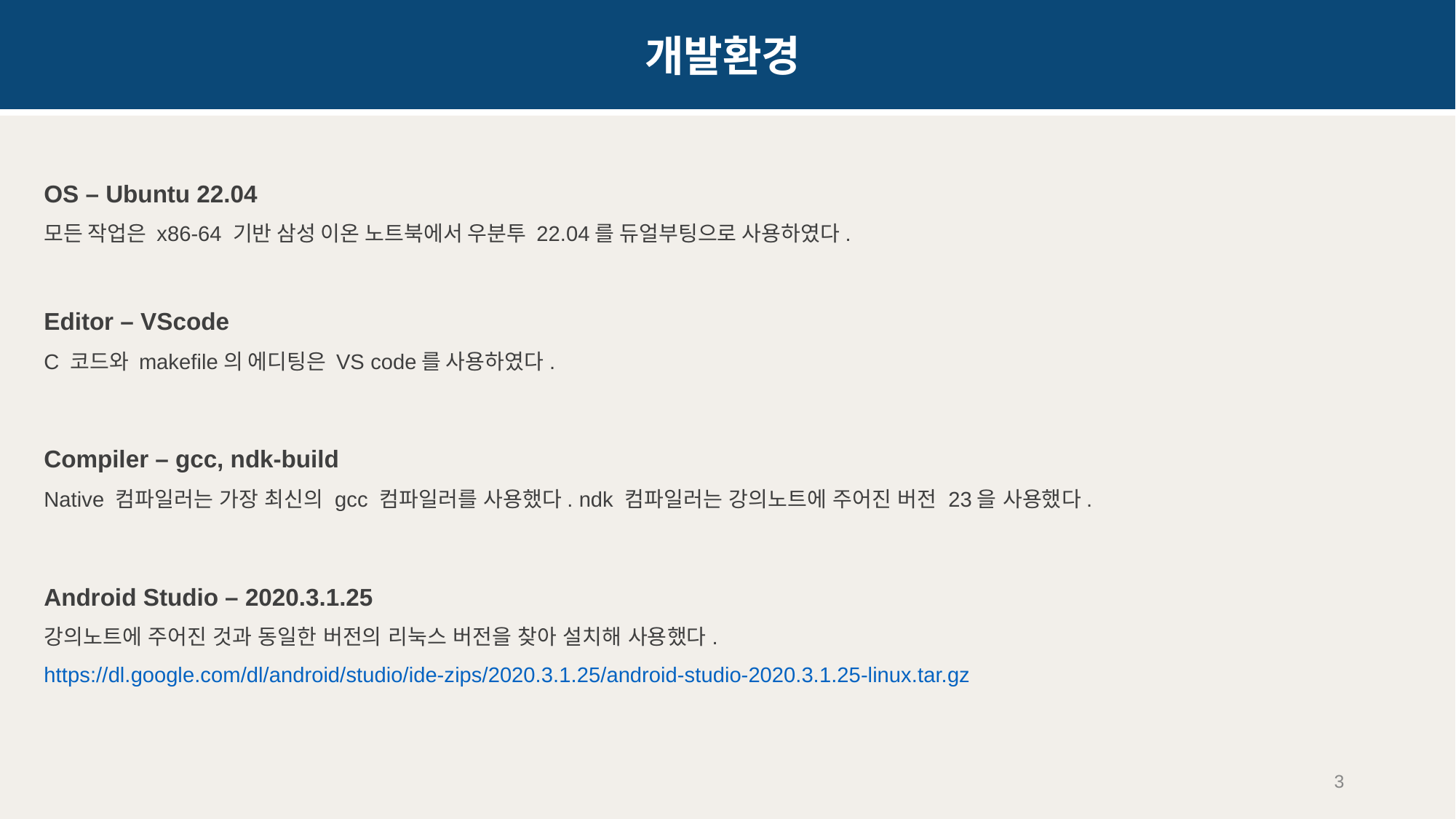

개발환경
OS – Ubuntu 22.04
모든 작업은 x86-64 기반 삼성 이온 노트북에서 우분투 22.04를 듀얼부팅으로 사용하였다.
Editor – VScode
C 코드와 makefile의 에디팅은 VS code를 사용하였다.
Compiler – gcc, ndk-build
Native 컴파일러는 가장 최신의 gcc 컴파일러를 사용했다. ndk 컴파일러는 강의노트에 주어진 버전 23을 사용했다.
Android Studio – 2020.3.1.25
강의노트에 주어진 것과 동일한 버전의 리눅스 버전을 찾아 설치해 사용했다.
https://dl.google.com/dl/android/studio/ide-zips/2020.3.1.25/android-studio-2020.3.1.25-linux.tar.gz

3